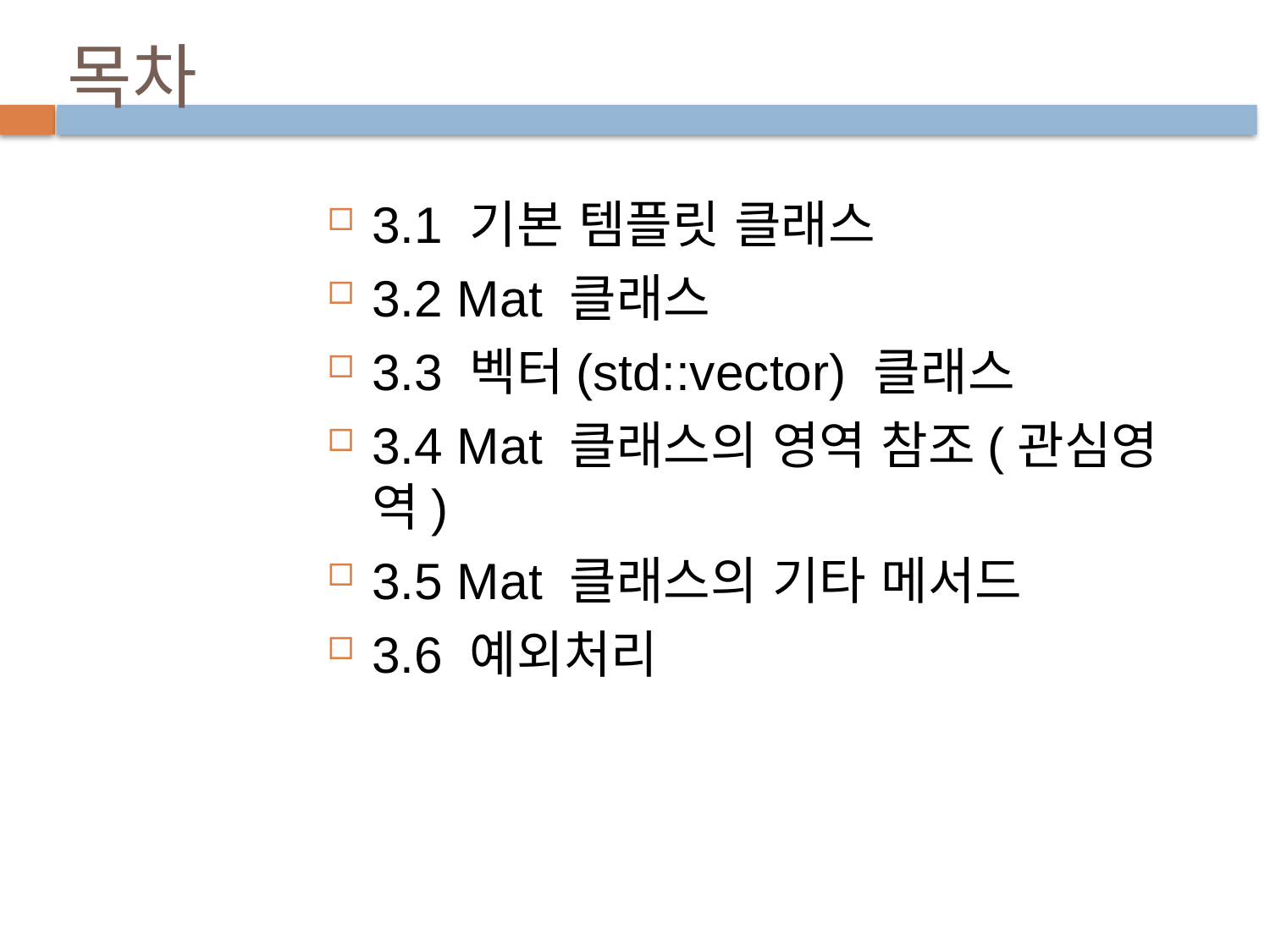

# 목차

3.1 기본 템플릿 클래스
3.2 Mat 클래스
3.3 벡터(std::vector) 클래스
3.4 Mat 클래스의 영역 참조(관심영역)
3.5 Mat 클래스의 기타 메서드
3.6 예외처리